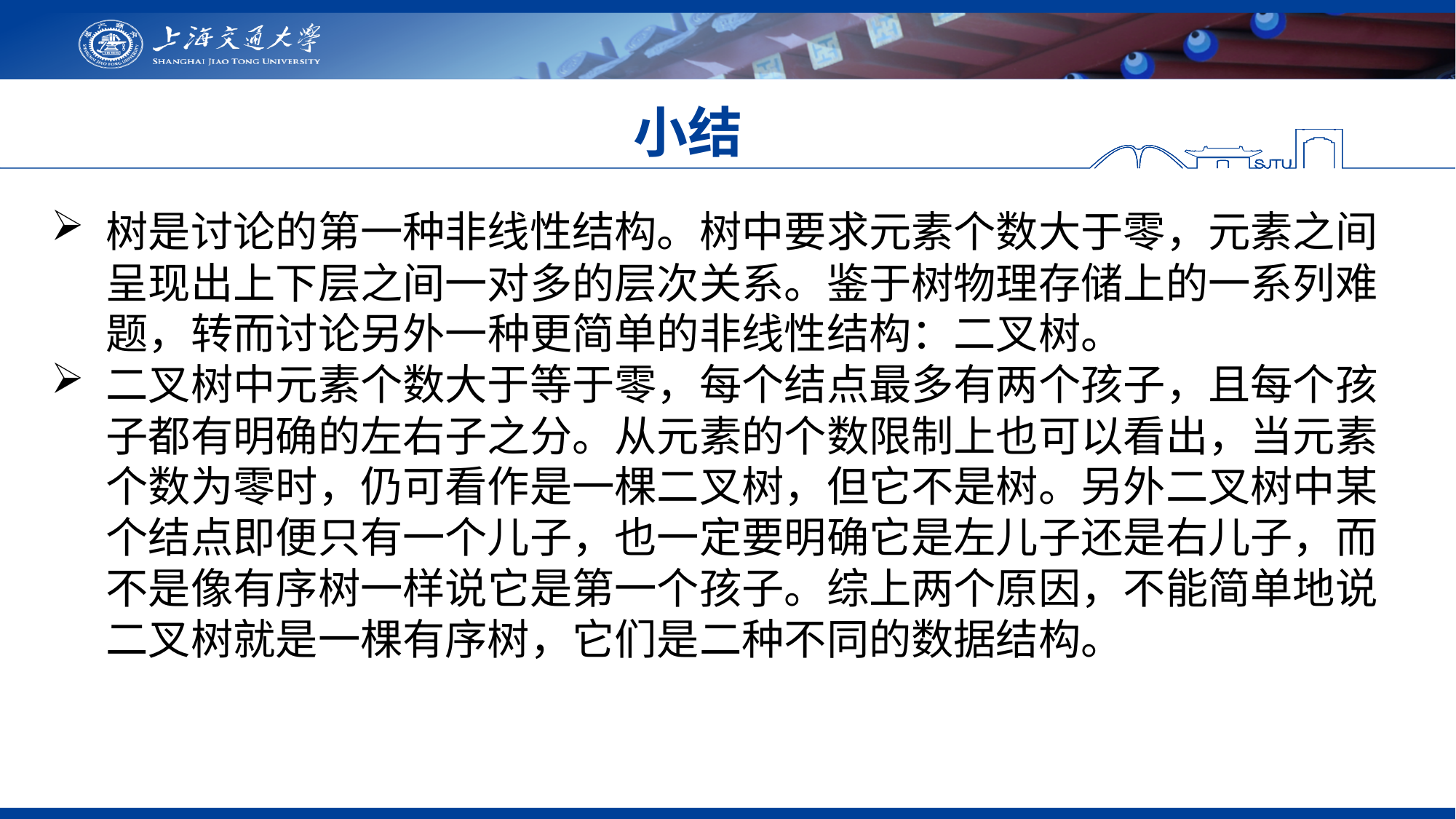

# 小结
树是讨论的第一种非线性结构。树中要求元素个数大于零，元素之间呈现出上下层之间一对多的层次关系。鉴于树物理存储上的一系列难题，转而讨论另外一种更简单的非线性结构：二叉树。
二叉树中元素个数大于等于零，每个结点最多有两个孩子，且每个孩子都有明确的左右子之分。从元素的个数限制上也可以看出，当元素个数为零时，仍可看作是一棵二叉树，但它不是树。另外二叉树中某个结点即便只有一个儿子，也一定要明确它是左儿子还是右儿子，而不是像有序树一样说它是第一个孩子。综上两个原因，不能简单地说二叉树就是一棵有序树，它们是二种不同的数据结构。